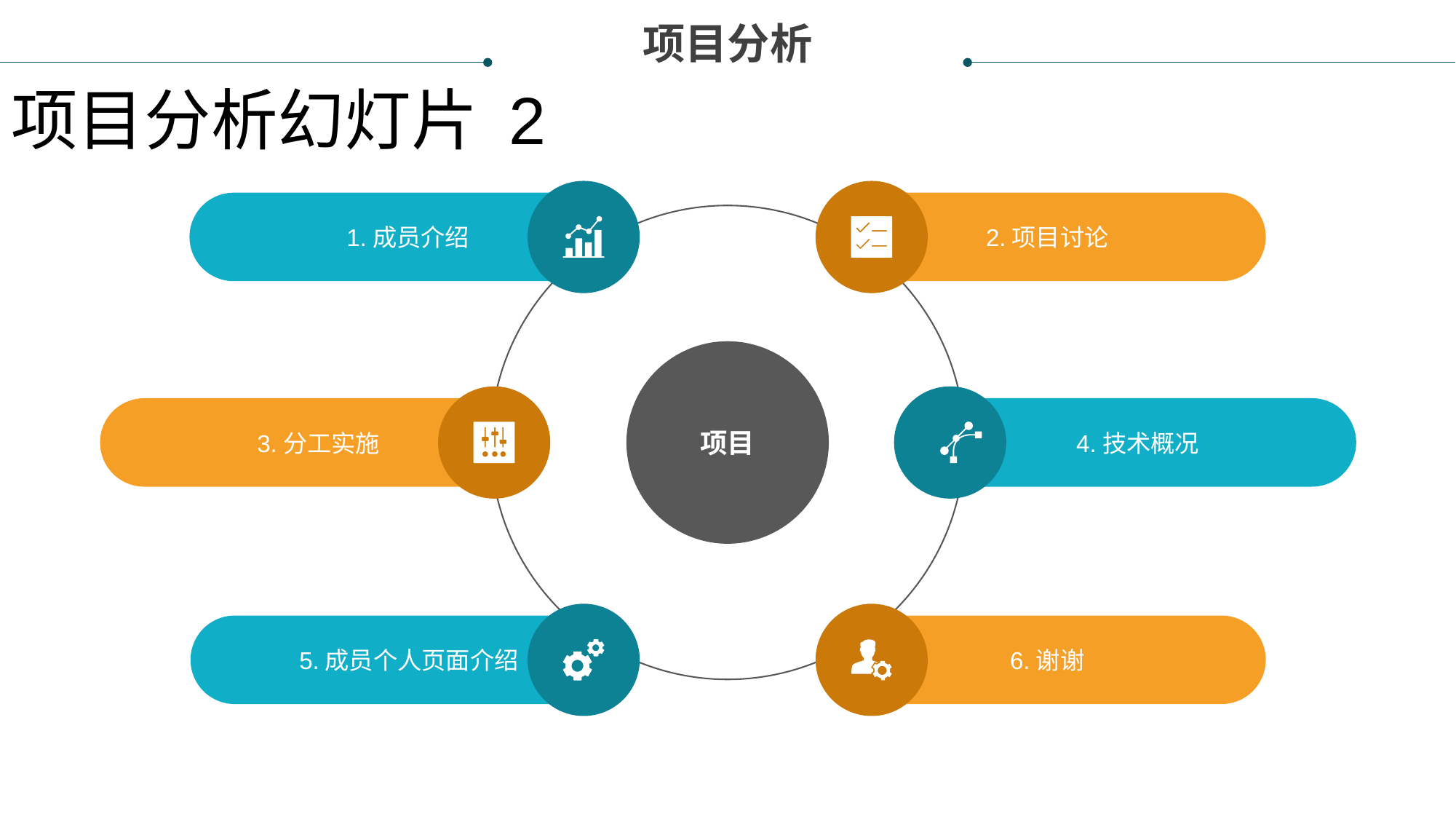

项目分析
项目分析幻灯片 2

1.成员介绍
2.项目讨论

项目

3.分工实施
4.技术概况

5.成员个人页面介绍
6.谢谢